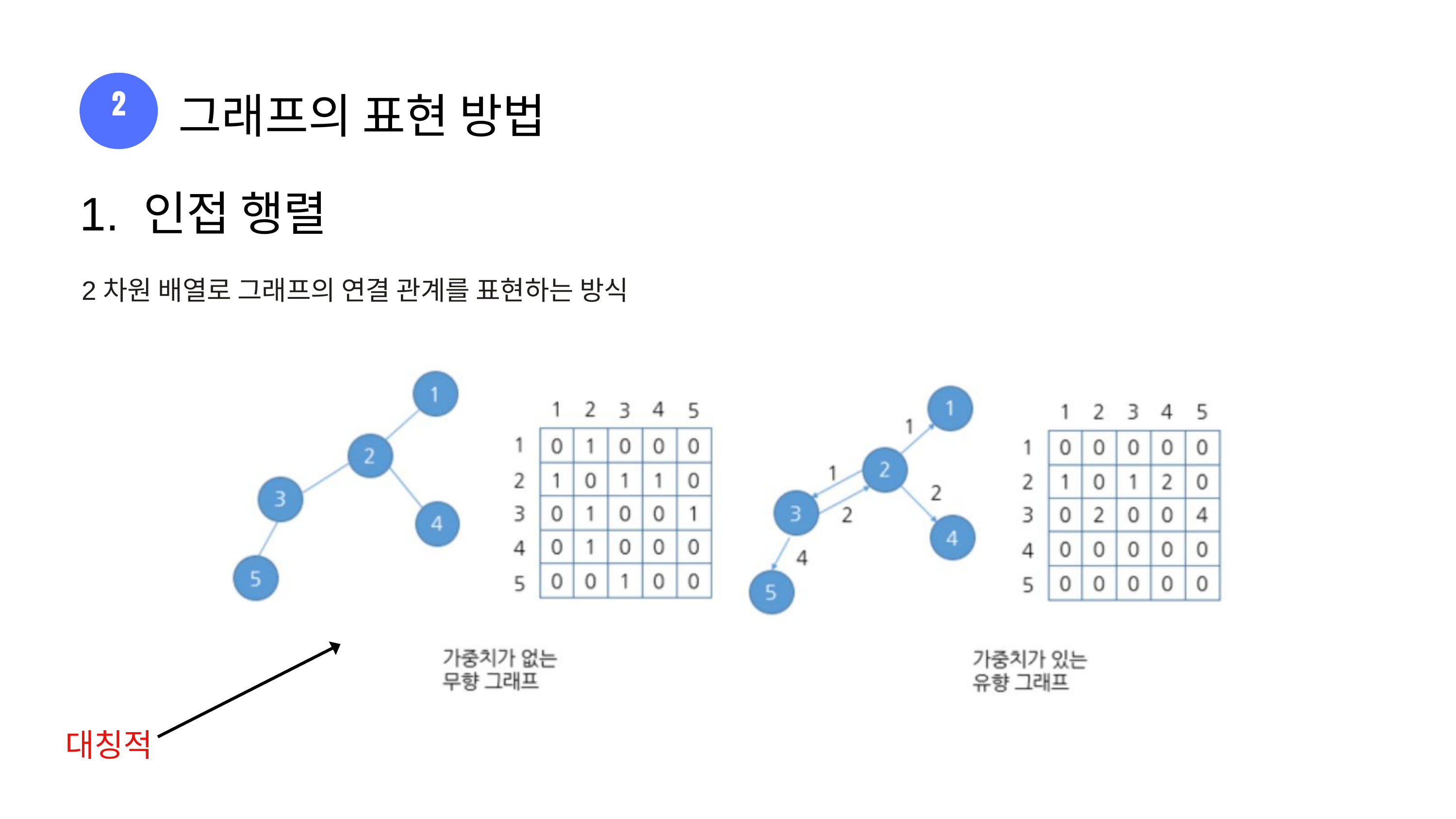

2
그래프의 표현 방법
1. 인접 행렬
2차원 배열로 그래프의 연결 관계를 표현하는 방식

대칭적